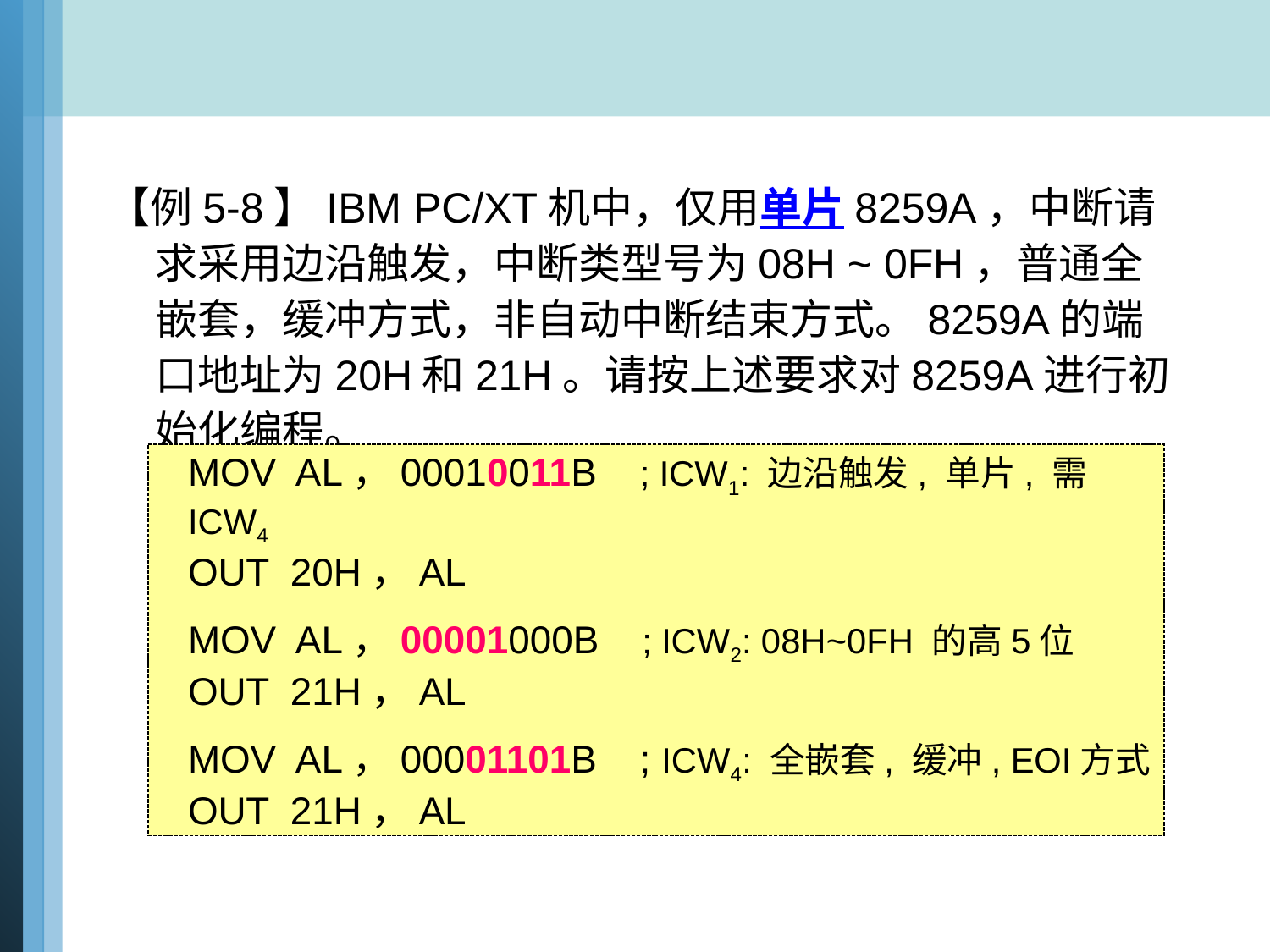

【例5-8】IBM PC/XT机中，仅用单片8259A，中断请求采用边沿触发，中断类型号为08H ~ 0FH，普通全嵌套，缓冲方式，非自动中断结束方式。8259A的端口地址为20H和21H。请按上述要求对8259A进行初始化编程。
MOV  AL，00010011B    ; ICW1: 边沿触发, 单片, 需ICW4
OUT  20H，AL
MOV  AL，00001000B    ; ICW2: 08H~0FH 的高5位
OUT  21H，AL
MOV  AL，00001101B    ; ICW4: 全嵌套, 缓冲, EOI方式
OUT  21H，AL
127